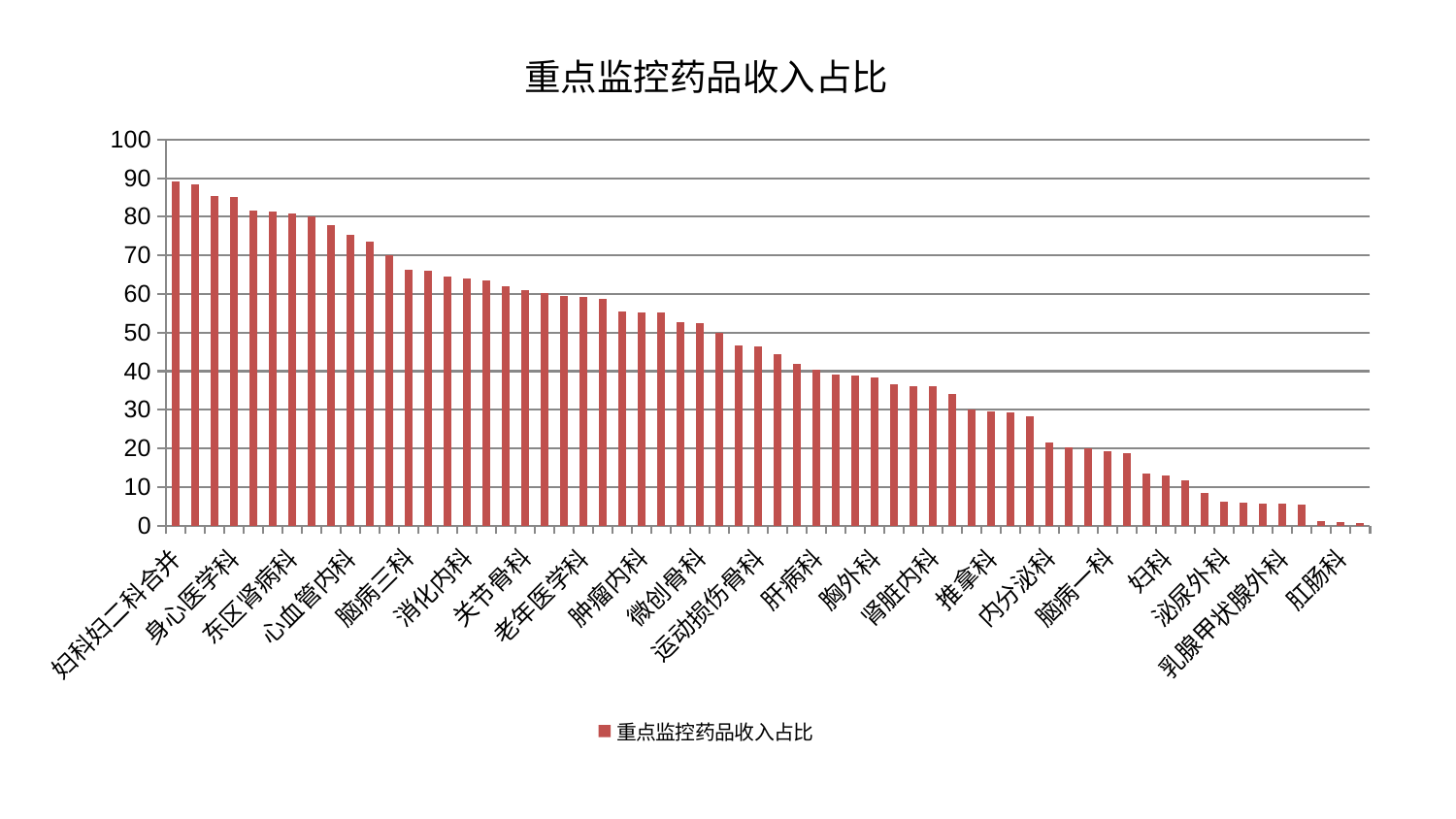

### Chart: 重点监控药品收入占比

| Category | 重点监控药品收入占比 |
|---|---|
| 妇科妇二科合并 | 89.05394415510652 |
| 中医外治中心 | 88.34985496367351 |
| 中医经典科 | 85.32711334354725 |
| 身心医学科 | 85.20998769616924 |
| 西区重症医学科 | 81.70233903453892 |
| 脊柱骨科 | 81.2773936763971 |
| 东区肾病科 | 80.85114218814229 |
| 脑病二科 | 80.21805095118468 |
| 肾病科 | 77.82489651014515 |
| 心血管内科 | 75.30545951376828 |
| 眼科 | 73.64480257205655 |
| 周围血管科 | 69.94990100060292 |
| 脑病三科 | 66.15782233239152 |
| 普通外科 | 66.10684882234033 |
| 男科 | 64.59259438645799 |
| 消化内科 | 63.980113165790684 |
| 脾胃科消化科合并 | 63.59558911661056 |
| 产科 | 61.89594737408692 |
| 关节骨科 | 61.09437744227544 |
| 显微骨科 | 60.20678142390625 |
| 肝胆外科 | 59.4752473411561 |
| 老年医学科 | 59.27925271607046 |
| 心病四科 | 58.80537843667819 |
| 医院 | 55.53666285317747 |
| 肿瘤内科 | 55.14847880889464 |
| 重症医学科 | 55.12437197723899 |
| 儿科 | 52.615517948616116 |
| 微创骨科 | 52.47931138804498 |
| 妇二科 | 49.93006953255579 |
| 血液科 | 46.68158215738085 |
| 运动损伤骨科 | 46.50721482994624 |
| 口腔科 | 44.40726885671194 |
| 耳鼻喉科 | 41.849798310111154 |
| 肝病科 | 40.33902895966421 |
| 治未病中心 | 39.231630294550214 |
| 心病三科 | 38.91882593080342 |
| 胸外科 | 38.39705433714058 |
| 综合内科 | 36.5649031196873 |
| 神经内科 | 36.085753571092006 |
| 肾脏内科 | 36.028806071978245 |
| 皮肤科 | 33.962236892649614 |
| 脾胃病科 | 30.116619287945888 |
| 推拿科 | 29.463926267516882 |
| 创伤骨科 | 29.409042141750884 |
| 美容皮肤科 | 28.176411202064287 |
| 内分泌科 | 21.536322800914288 |
| 神经外科 | 20.134881661362456 |
| 针灸科 | 19.94685475807931 |
| 脑病一科 | 19.31869835405562 |
| 小儿推拿科 | 18.636713356724634 |
| 东区重症医学科 | 13.364639750797513 |
| 妇科 | 12.967311478398535 |
| 小儿骨科 | 11.679535345526638 |
| 心病一科 | 8.543736694224124 |
| 泌尿外科 | 6.145076748151479 |
| 呼吸内科 | 5.888025121306684 |
| 心病二科 | 5.790506935468542 |
| 乳腺甲状腺外科 | 5.626478636511312 |
| 康复科 | 5.357918491121061 |
| 骨科 | 1.2187608128306548 |
| 肛肠科 | 0.7882839361391003 |
| 风湿病科 | 0.5140227121602559 |
108